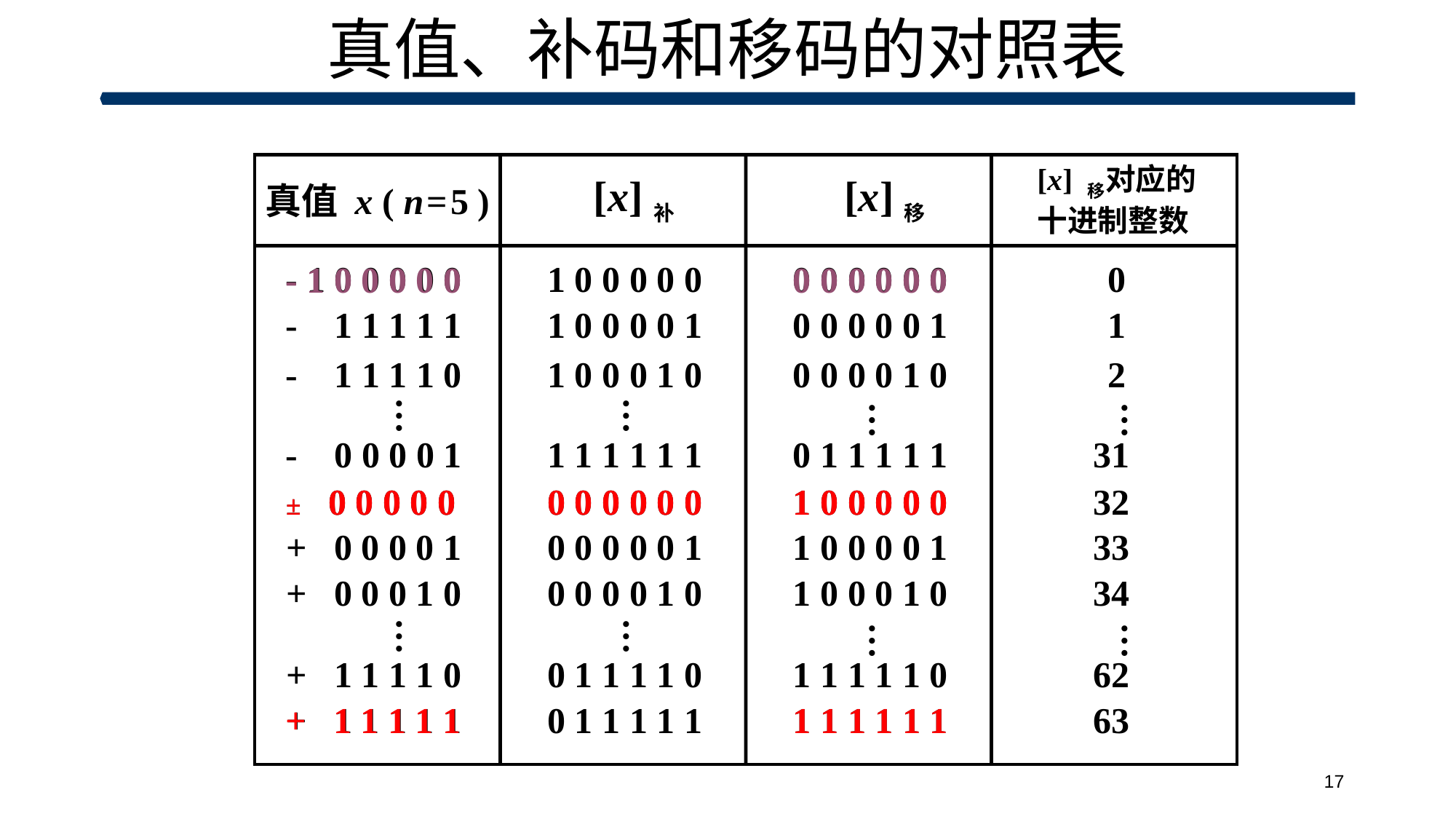

# 真值、补码和移码的对照表

[x] 移对应的
十进制整数
[x]补
[x]移
真值 x ( n = 5 )

- 1 0 0 0 0 0
-    1 1 1 1 1
-    1 1 1 1 0
…
-    0 0 0 0 1
 ±   0 0 0 0 0
+   0 0 0 0 1
+   0 0 0 1 0
…
+   1 1 1 1 0
+   1 1 1 1 1
1 0 0 0 0 0
1 0 0 0 0 1
1 0 0 0 1 0
…
1 1 1 1 1 1
0 0 0 0 0 0
0 0 0 0 0 1
0 0 0 0 1 0
…
0 1 1 1 1 0
0 1 1 1 1 1
0 0 0 0 0 0
0 0 0 0 0 1
0 0 0 0 1 0
…
0 1 1 1 1 1
1 0 0 0 0 0
1 0 0 0 0 1
1 0 0 0 1 0
…
1 1 1 1 1 0
1 1 1 1 1 1
0
1
2
31
32
33
34
62
63
…
…
- 1 0 0 0 0 0
0 0 0 0 0 0
 ±   0 0 0 0 0
0 0 0 0 0 0
1 0 0 0 0 0
+   1 1 1 1 1
1 1 1 1 1 1
17